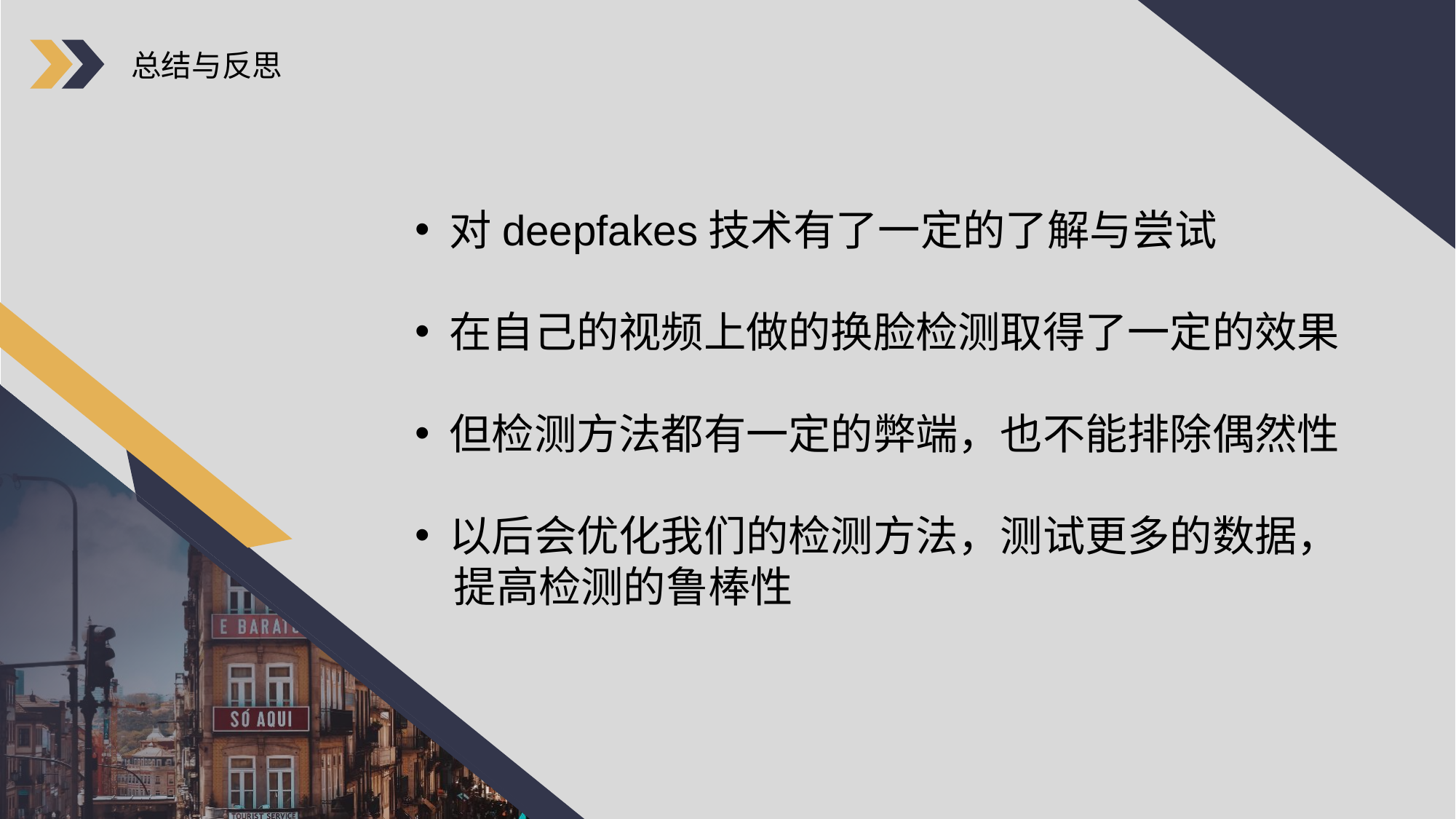

总结与反思
对deepfakes技术有了一定的了解与尝试

在自己的视频上做的换脸检测取得了一定的效果

但检测方法都有一定的弊端，也不能排除偶然性

以后会优化我们的检测方法，测试更多的数据，
   提高检测的鲁棒性